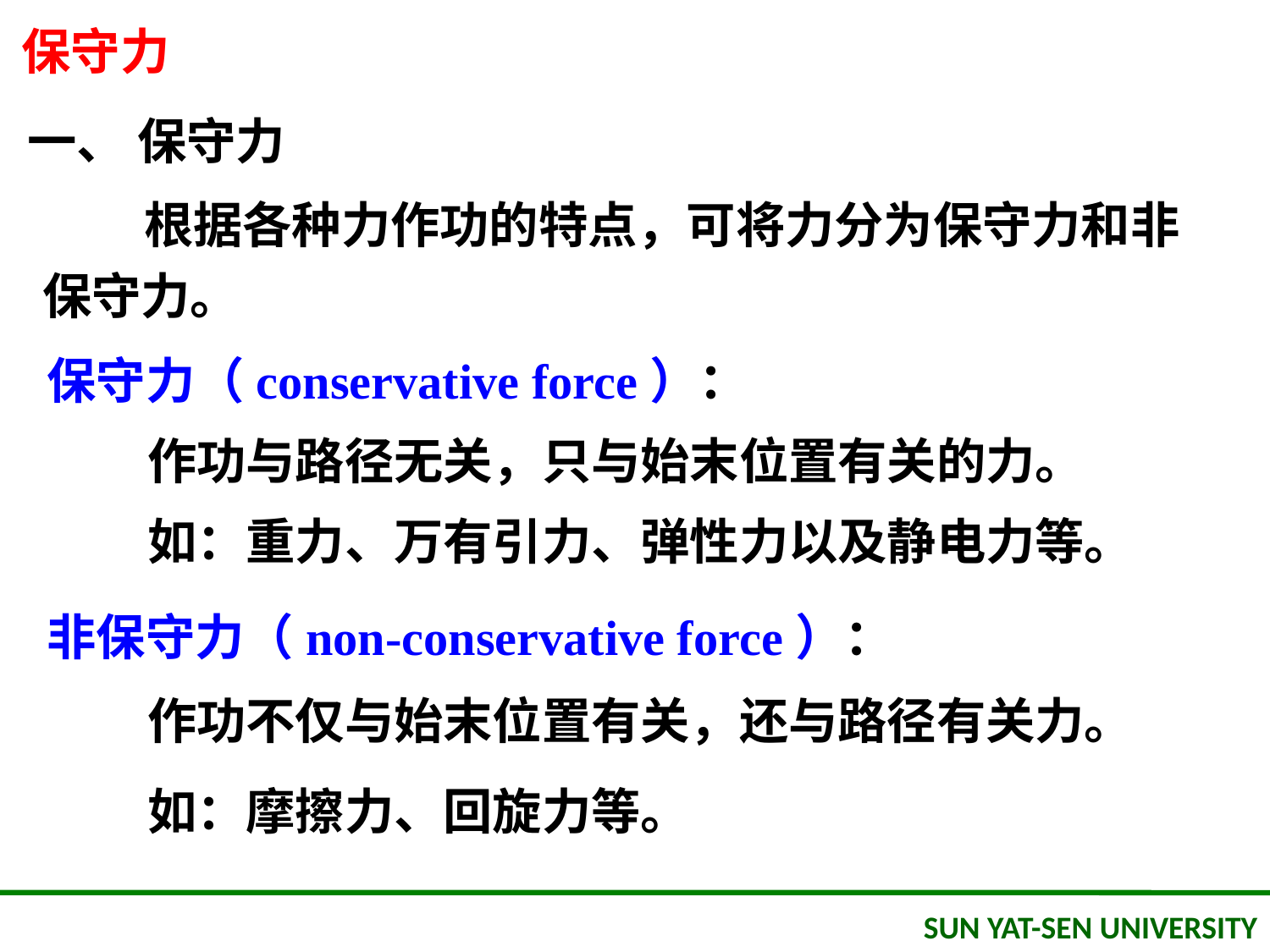

保守力
一、 保守力
        根据各种力作功的特点，可将力分为保守力和非保守力。
保守力（conservative force）：
作功与路径无关，只与始末位置有关的力。
如：重力、万有引力、弹性力以及静电力等。
非保守力（non-conservative force）：
作功不仅与始末位置有关，还与路径有关力。
如：摩擦力、回旋力等。